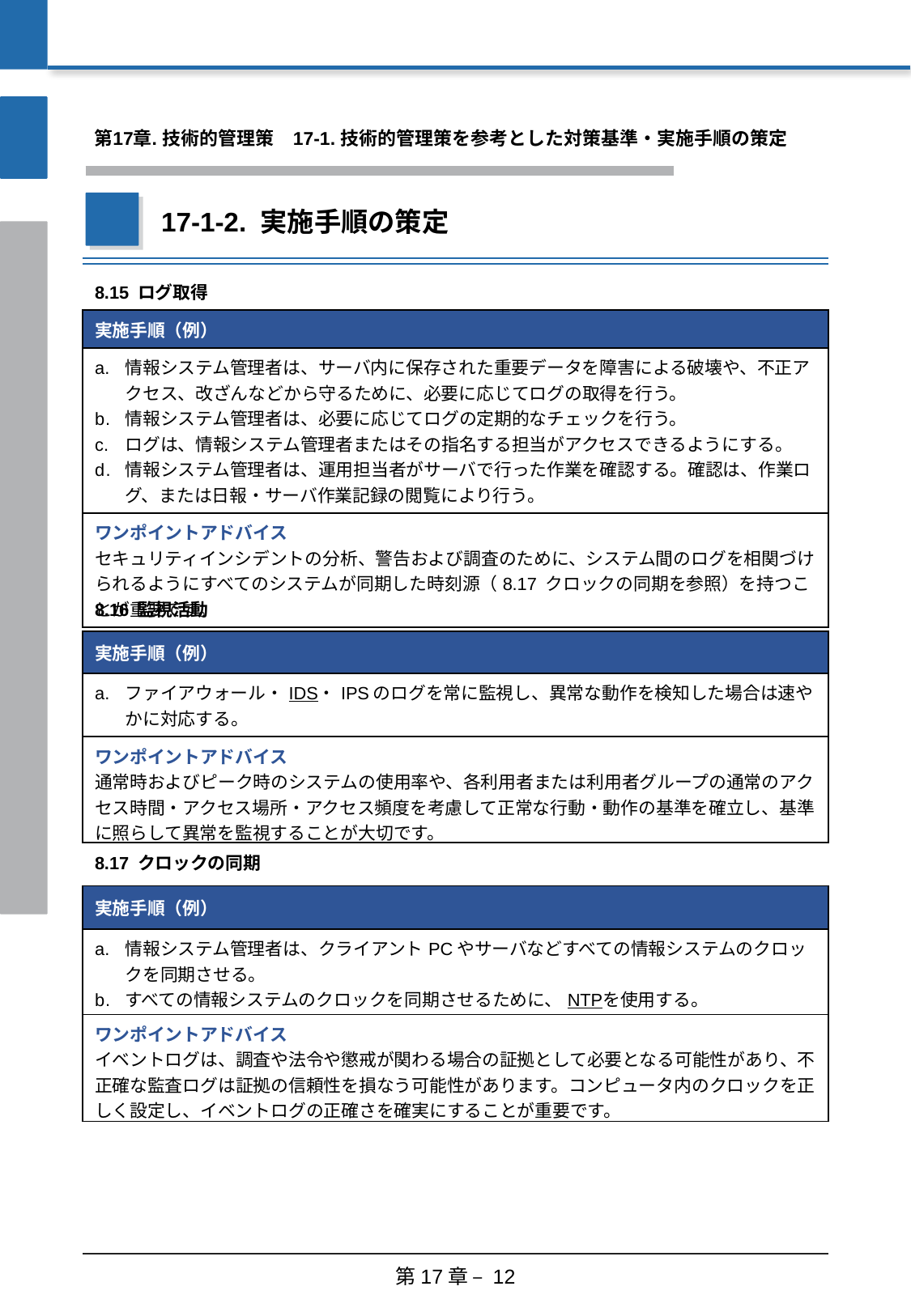

第17章. 技術的管理策
　17-1. 技術的管理策を参考とした対策基準・実施手順の策定
17-1-2. 実施手順の策定
| 8.15 ログ取得 |
| --- |
| 実施手順（例） |
| 情報システム管理者は、サーバ内に保存された重要データを障害による破壊や、不正アクセス、改ざんなどから守るために、必要に応じてログの取得を行う。 情報システム管理者は、必要に応じてログの定期的なチェックを行う。 ログは、情報システム管理者またはその指名する担当がアクセスできるようにする。 情報システム管理者は、運用担当者がサーバで行った作業を確認する。確認は、作業ログ、または日報・サーバ作業記録の閲覧により行う。 |
| ワンポイントアドバイス セキュリティインシデントの分析、警告および調査のために、システム間のログを相関づけられるようにすべてのシステムが同期した時刻源（8.17 クロックの同期を参照）を持つことが重要です。 |
| 8.16 監視活動 |
| --- |
| 実施手順（例） |
| ファイアウォール・IDS・IPSのログを常に監視し、異常な動作を検知した場合は速やかに対応する。 |
| ワンポイントアドバイス 通常時およびピーク時のシステムの使用率や、各利用者または利用者グループの通常のアクセス時間・アクセス場所・アクセス頻度を考慮して正常な行動・動作の基準を確立し、基準に照らして異常を監視することが大切です。 |
| 8.17 クロックの同期 |
| --- |
| 実施手順（例） |
| 情報システム管理者は、クライアントPCやサーバなどすべての情報システムのクロックを同期させる。 すべての情報システムのクロックを同期させるために、NTPを使用する。 |
| ワンポイントアドバイス イベントログは、調査や法令や懲戒が関わる場合の証拠として必要となる可能性があり、不正確な監査ログは証拠の信頼性を損なう可能性があります。コンピュータ内のクロックを正しく設定し、イベントログの正確さを確実にすることが重要です。 |
第17章 – 12